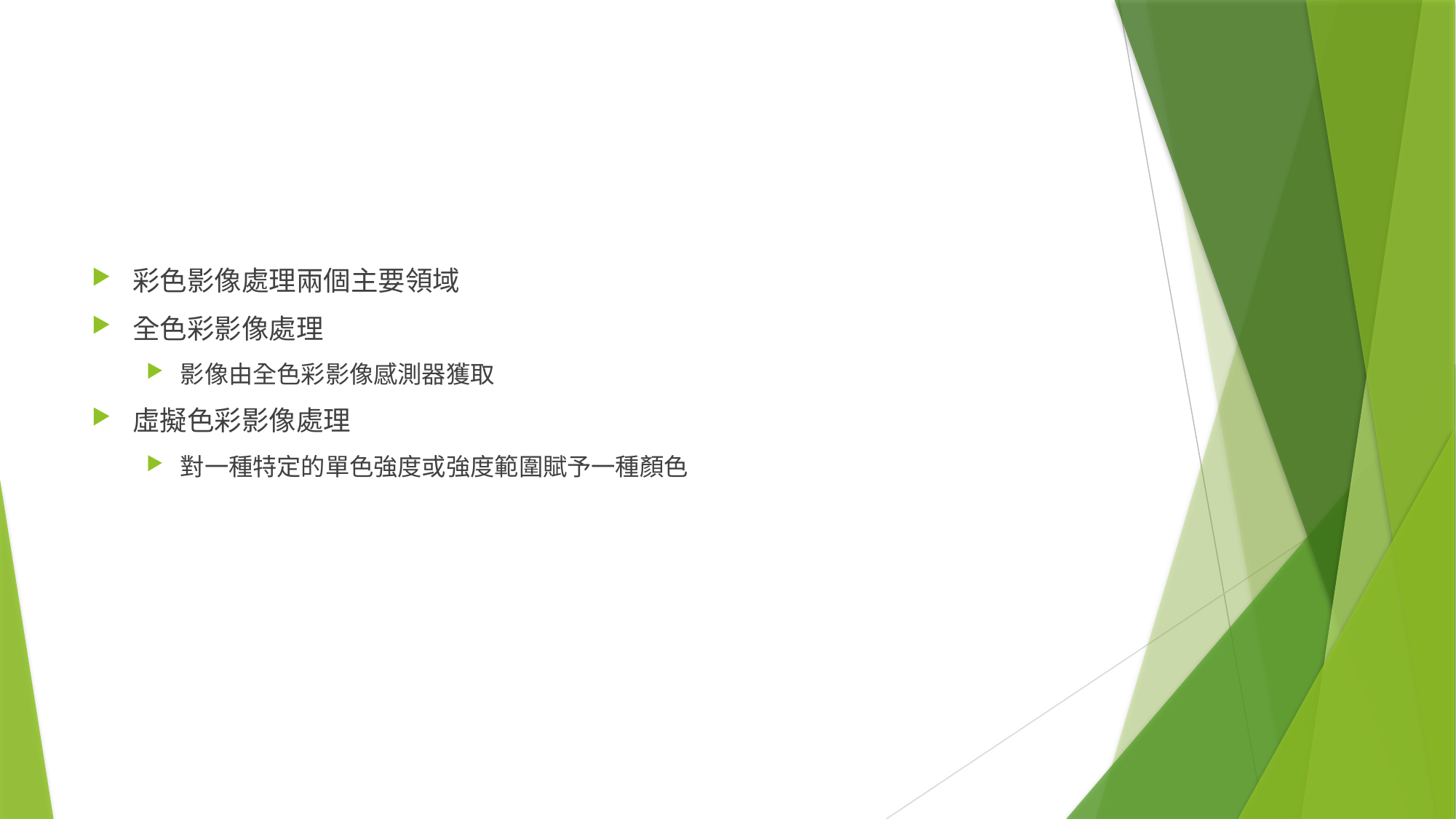

#
彩色影像處理兩個主要領域
全色彩影像處理
影像由全色彩影像感測器獲取
虛擬色彩影像處理
對一種特定的單色強度或強度範圍賦予一種顏色